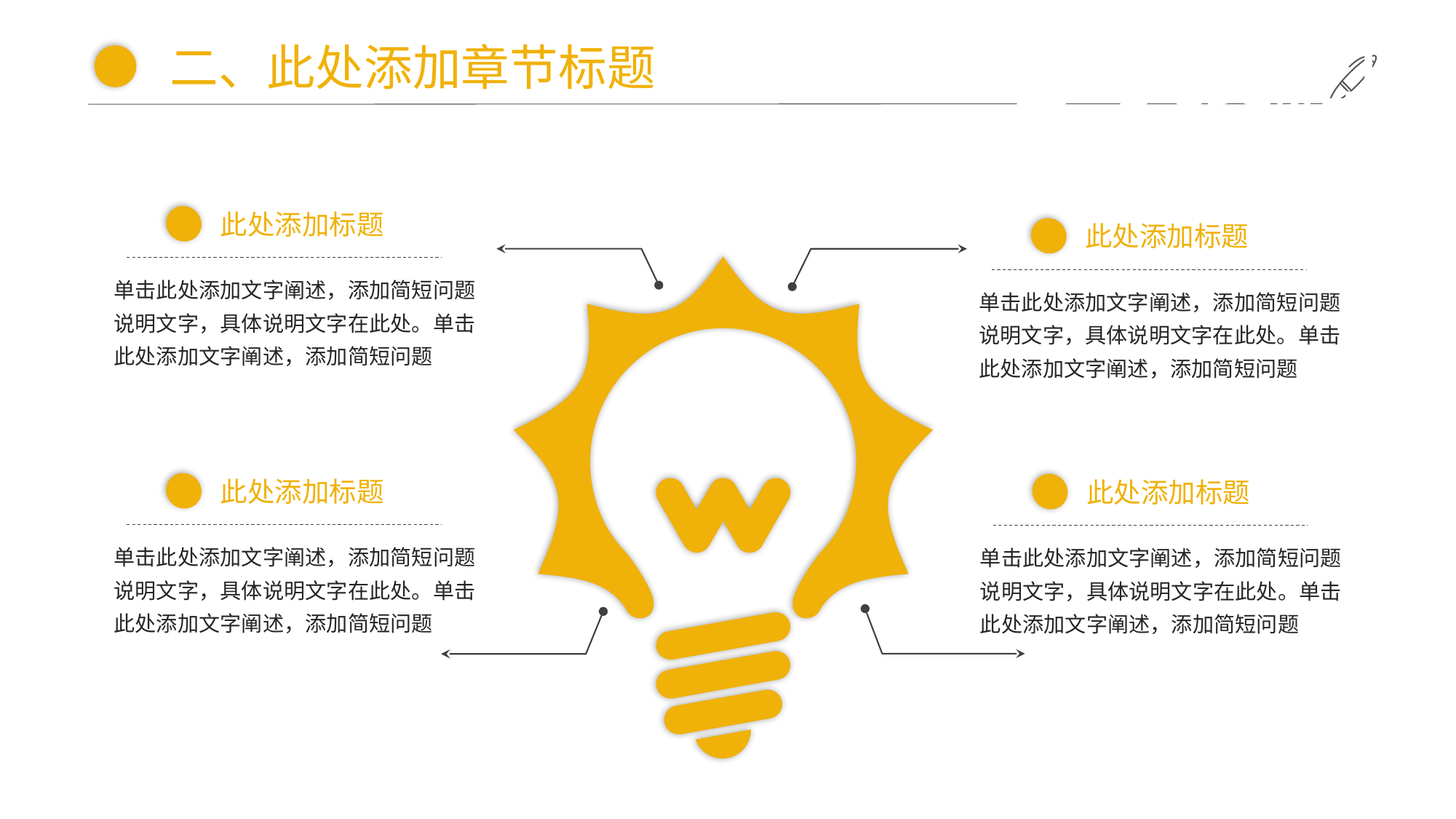

二、此处添加章节标题

此处添加标题
单击此处添加文字阐述，添加简短问题说明文字，具体说明文字在此处。单击此处添加文字阐述，添加简短问题

此处添加标题
单击此处添加文字阐述，添加简短问题说明文字，具体说明文字在此处。单击此处添加文字阐述，添加简短问题

此处添加标题
单击此处添加文字阐述，添加简短问题说明文字，具体说明文字在此处。单击此处添加文字阐述，添加简短问题

此处添加标题
单击此处添加文字阐述，添加简短问题说明文字，具体说明文字在此处。单击此处添加文字阐述，添加简短问题